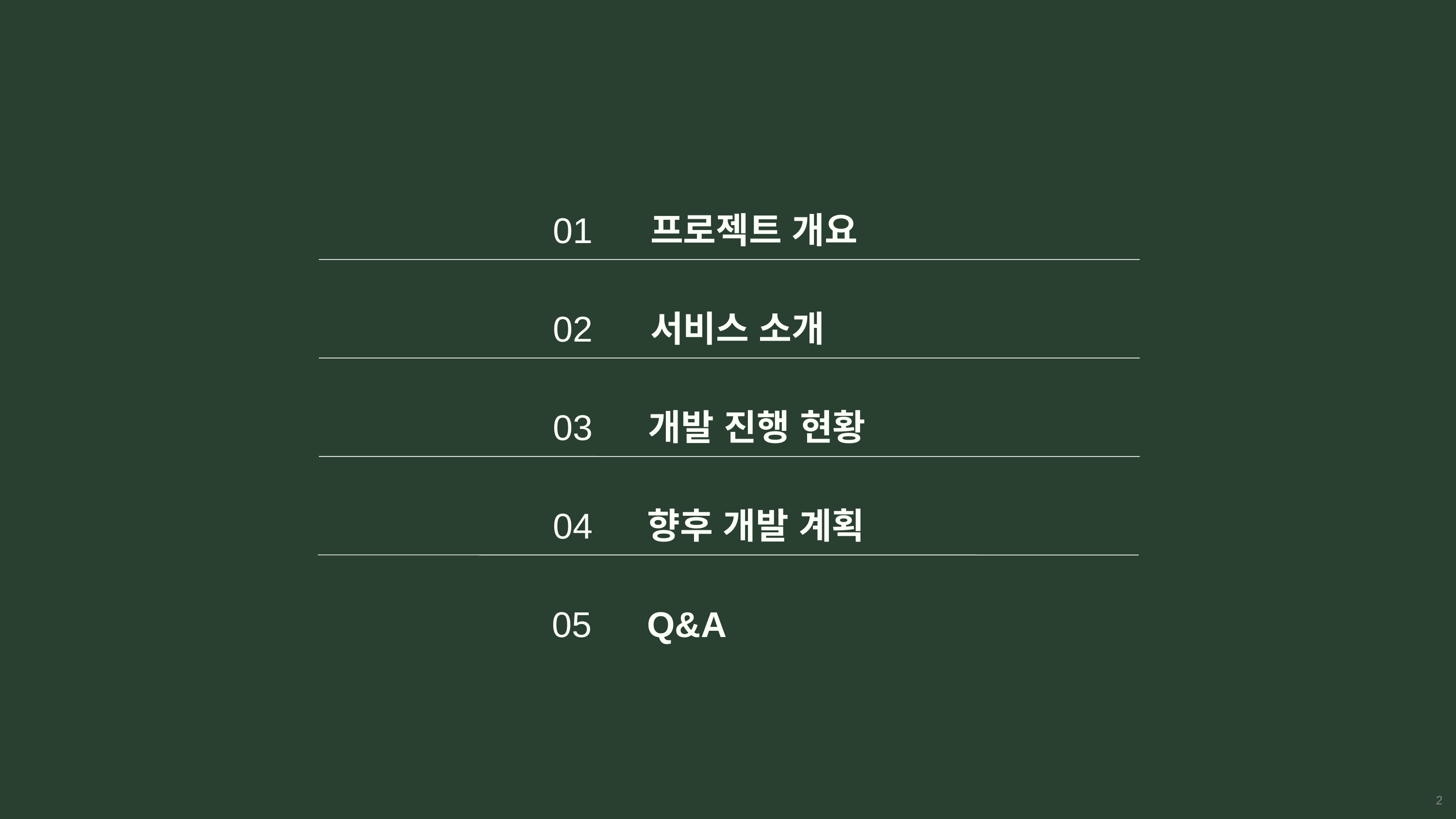

01
프로젝트 개요

02
서비스 소개

개발 진행 현황
03

향후 개발 계획
04

Q&A
05
2